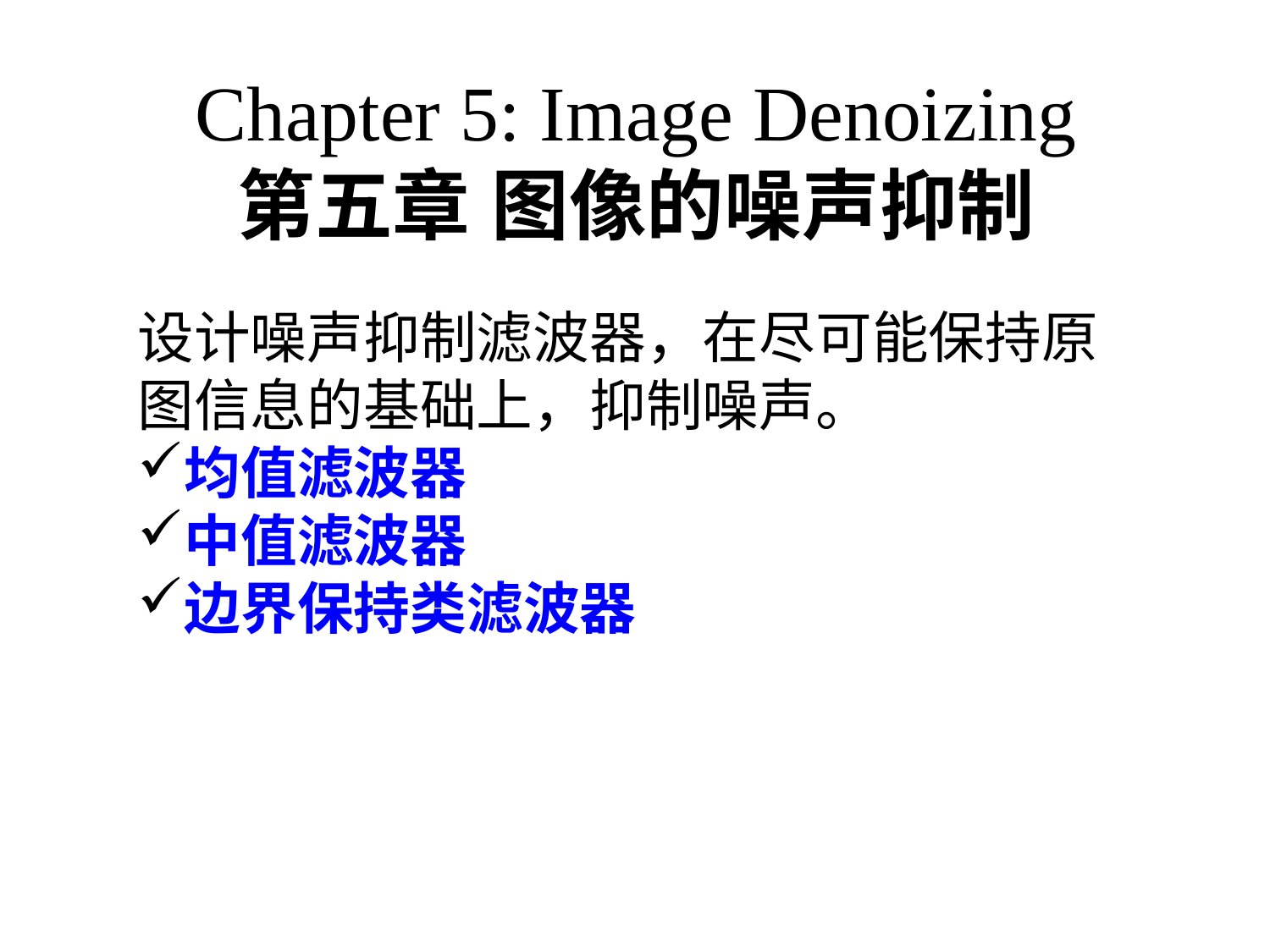

# Chapter 5: Image Denoizing 第五章	图像的噪声抑制

设计噪声抑制滤波器，在尽可能保持原图信息的基础上，抑制噪声。
均值滤波器
中值滤波器
边界保持类滤波器